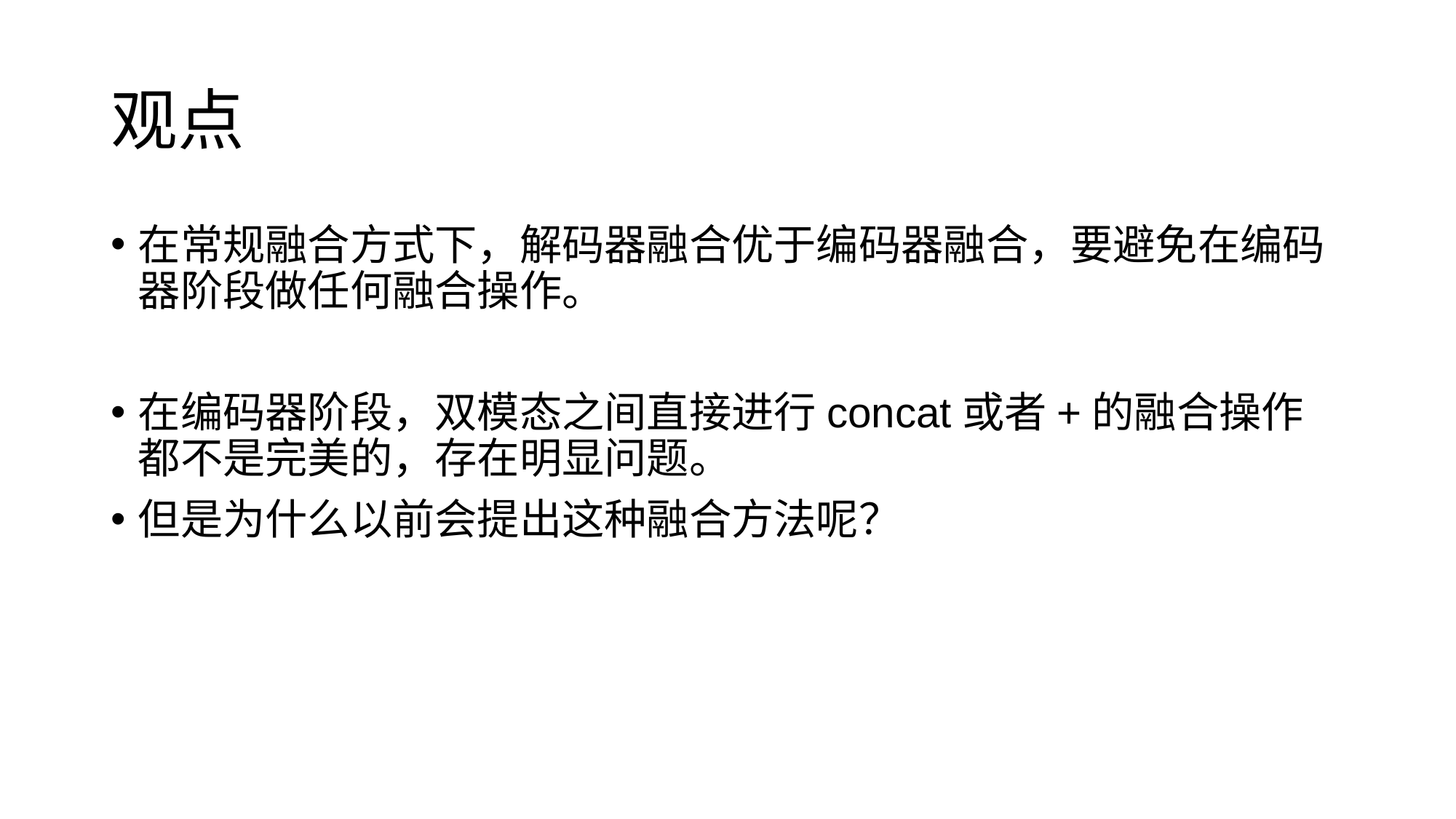

# 观点
在常规融合方式下，解码器融合优于编码器融合，要避免在编码器阶段做任何融合操作。

在编码器阶段，双模态之间直接进行concat或者+的融合操作都不是完美的，存在明显问题。
但是为什么以前会提出这种融合方法呢？